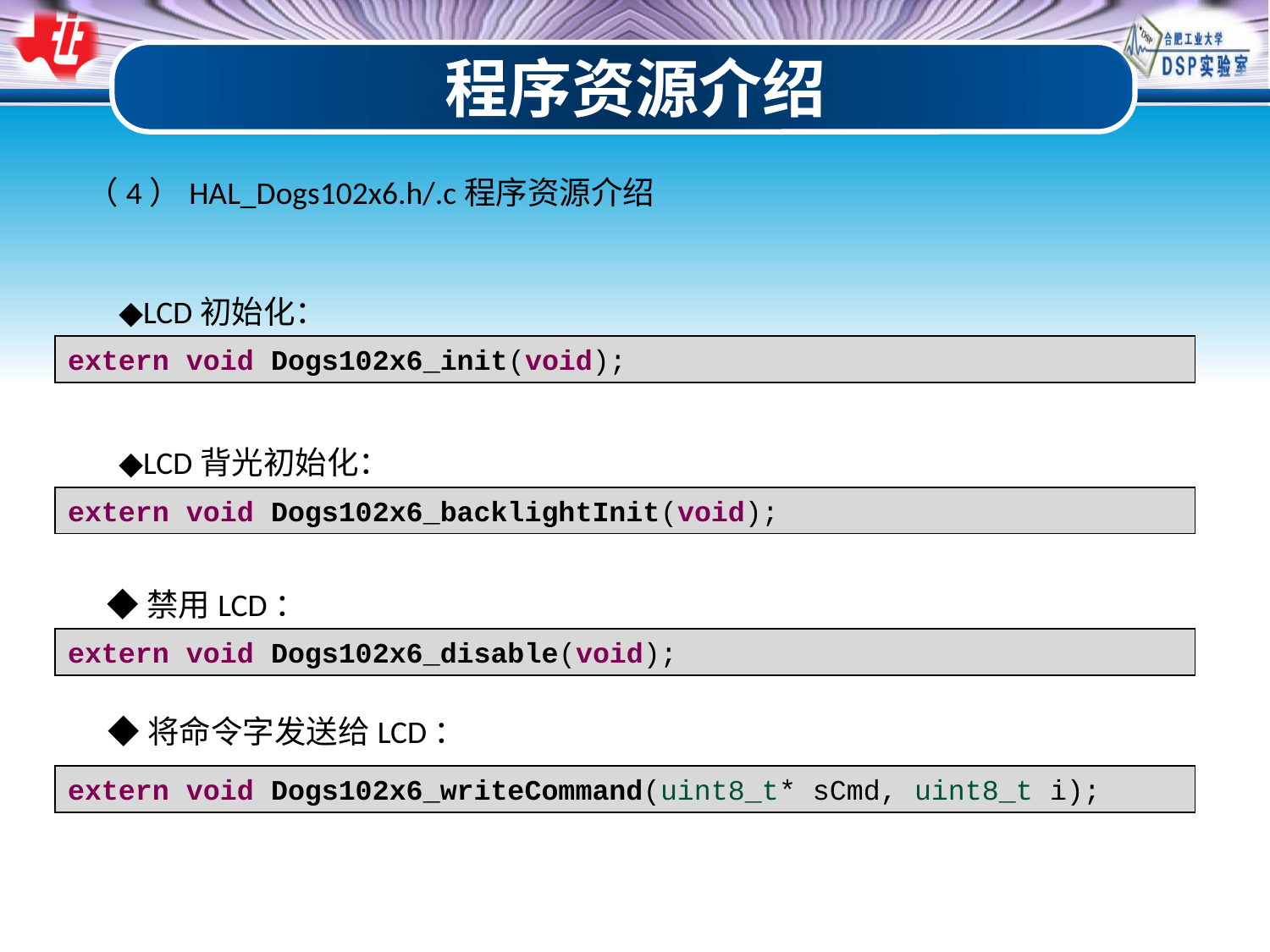

程序资源介绍
（4）HAL_Dogs102x6.h/.c程序资源介绍
◆LCD初始化：
extern void Dogs102x6_init(void);
◆LCD背光初始化：
extern void Dogs102x6_backlightInit(void);
◆禁用LCD：
extern void Dogs102x6_disable(void);
◆将命令字发送给LCD：
extern void Dogs102x6_writeCommand(uint8_t* sCmd, uint8_t i);